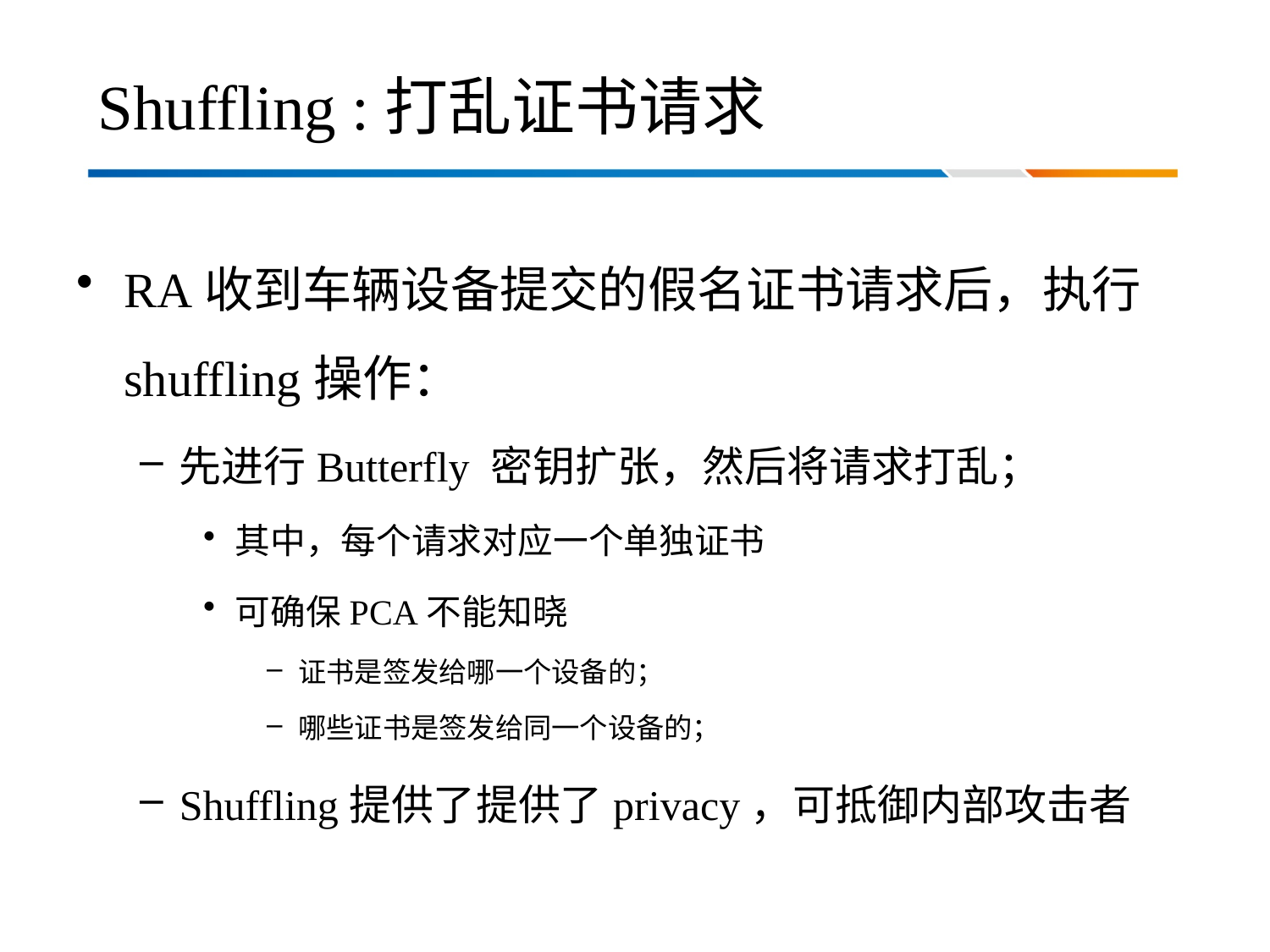

# Shuffling :打乱证书请求
RA收到车辆设备提交的假名证书请求后，执行shuffling操作：
先进行Butterfly 密钥扩张，然后将请求打乱；
其中，每个请求对应一个单独证书
可确保PCA不能知晓
证书是签发给哪一个设备的；
哪些证书是签发给同一个设备的；
Shuffling提供了提供了privacy，可抵御内部攻击者